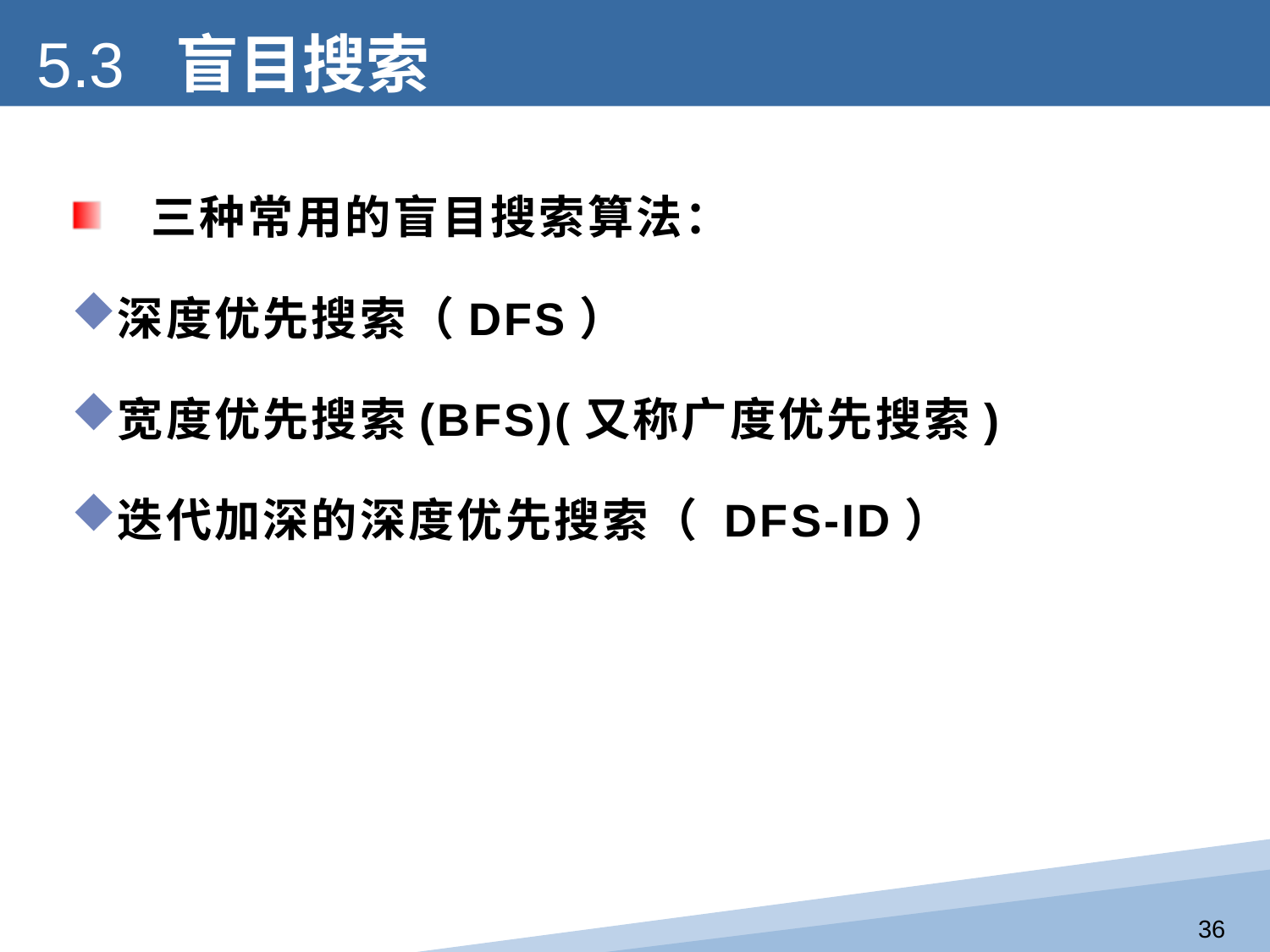

5.3  盲目搜索
三种常用的盲目搜索算法：
深度优先搜索（DFS）
宽度优先搜索(BFS)(又称广度优先搜索)
迭代加深的深度优先搜索（ DFS-ID）

36